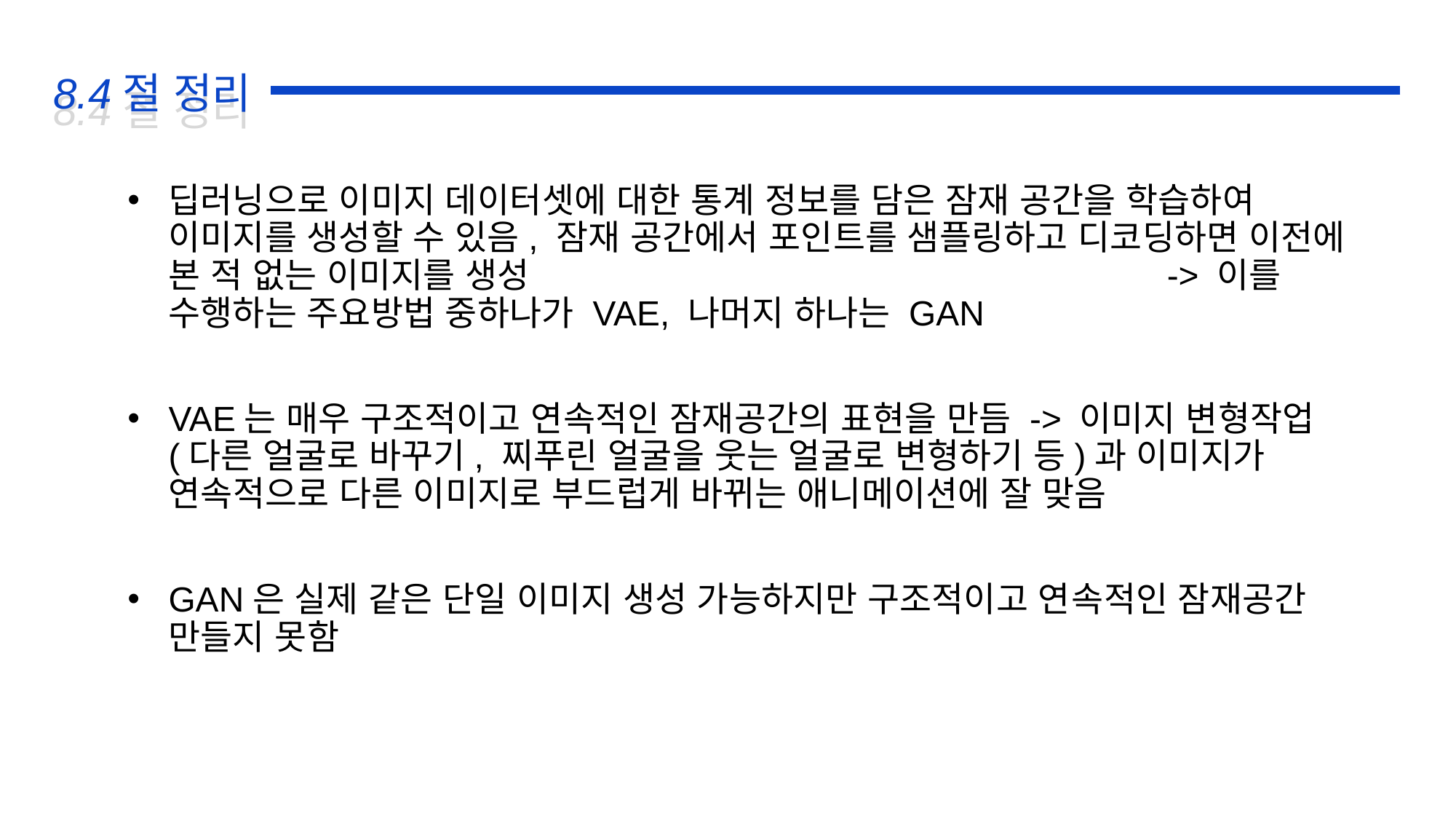

8.4절 정리
8.4절 정리
딥러닝으로 이미지 데이터셋에 대한 통계 정보를 담은 잠재 공간을 학습하여 이미지를 생성할 수 있음, 잠재 공간에서 포인트를 샘플링하고 디코딩하면 이전에 본 적 없는 이미지를 생성                                                                -> 이를 수행하는 주요방법 중하나가 VAE, 나머지 하나는 GAN

VAE는 매우 구조적이고 연속적인 잠재공간의 표현을 만듬 -> 이미지 변형작업(다른 얼굴로 바꾸기, 찌푸린 얼굴을 웃는 얼굴로 변형하기 등)과 이미지가 연속적으로 다른 이미지로 부드럽게 바뀌는 애니메이션에 잘 맞음

GAN은 실제 같은 단일 이미지 생성 가능하지만 구조적이고 연속적인 잠재공간 만들지 못함